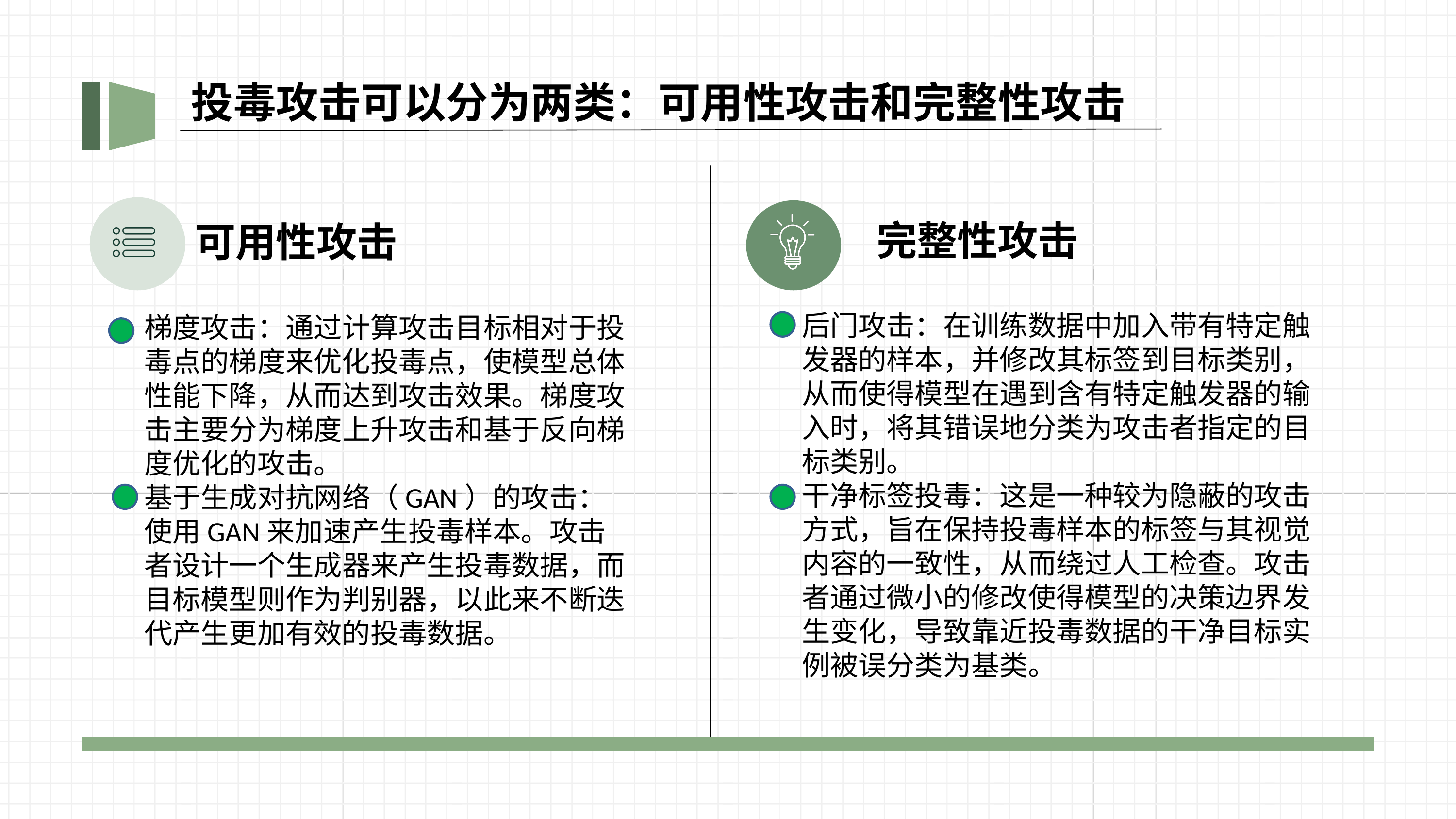

投毒攻击可以分为两类：可用性攻击和完整性攻击

完整性攻击
可用性攻击

后门攻击：在训练数据中加入带有特定触发器的样本，并修改其标签到目标类别，从而使得模型在遇到含有特定触发器的输入时，将其错误地分类为攻击者指定的目标类别。
干净标签投毒：这是一种较为隐蔽的攻击方式，旨在保持投毒样本的标签与其视觉内容的一致性，从而绕过人工检查。攻击者通过微小的修改使得模型的决策边界发生变化，导致靠近投毒数据的干净目标实例被误分类为基类。
梯度攻击：通过计算攻击目标相对于投毒点的梯度来优化投毒点，使模型总体性能下降，从而达到攻击效果。梯度攻击主要分为梯度上升攻击和基于反向梯度优化的攻击。
基于生成对抗网络（GAN）的攻击：使用GAN来加速产生投毒样本。攻击者设计一个生成器来产生投毒数据，而目标模型则作为判别器，以此来不断迭代产生更加有效的投毒数据。